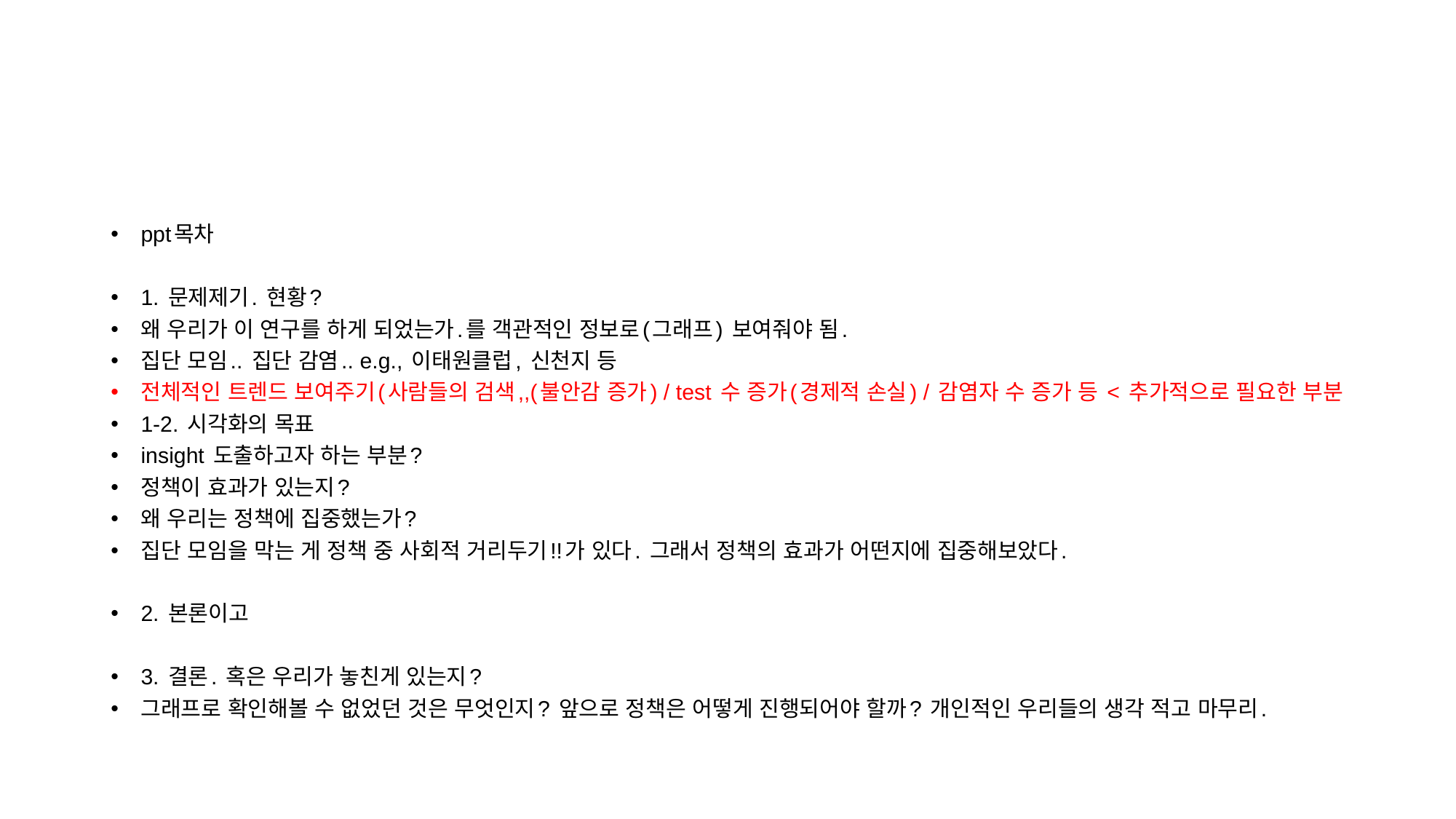

#
ppt목차

1. 문제제기. 현황?
왜 우리가 이 연구를 하게 되었는가.를 객관적인 정보로(그래프) 보여줘야 됨.
집단 모임.. 집단 감염.. e.g., 이태원클럽, 신천지 등
전체적인 트렌드 보여주기(사람들의 검색,,(불안감 증가) / test 수 증가(경제적 손실) / 감염자 수 증가 등 < 추가적으로 필요한 부분
1-2. 시각화의 목표
insight 도출하고자 하는 부분?
정책이 효과가 있는지?
왜 우리는 정책에 집중했는가?
집단 모임을 막는 게 정책 중 사회적 거리두기!!가 있다. 그래서 정책의 효과가 어떤지에 집중해보았다.

2. 본론이고

3. 결론. 혹은 우리가 놓친게 있는지?
그래프로 확인해볼 수 없었던 것은 무엇인지? 앞으로 정책은 어떻게 진행되어야 할까? 개인적인 우리들의 생각 적고 마무리.